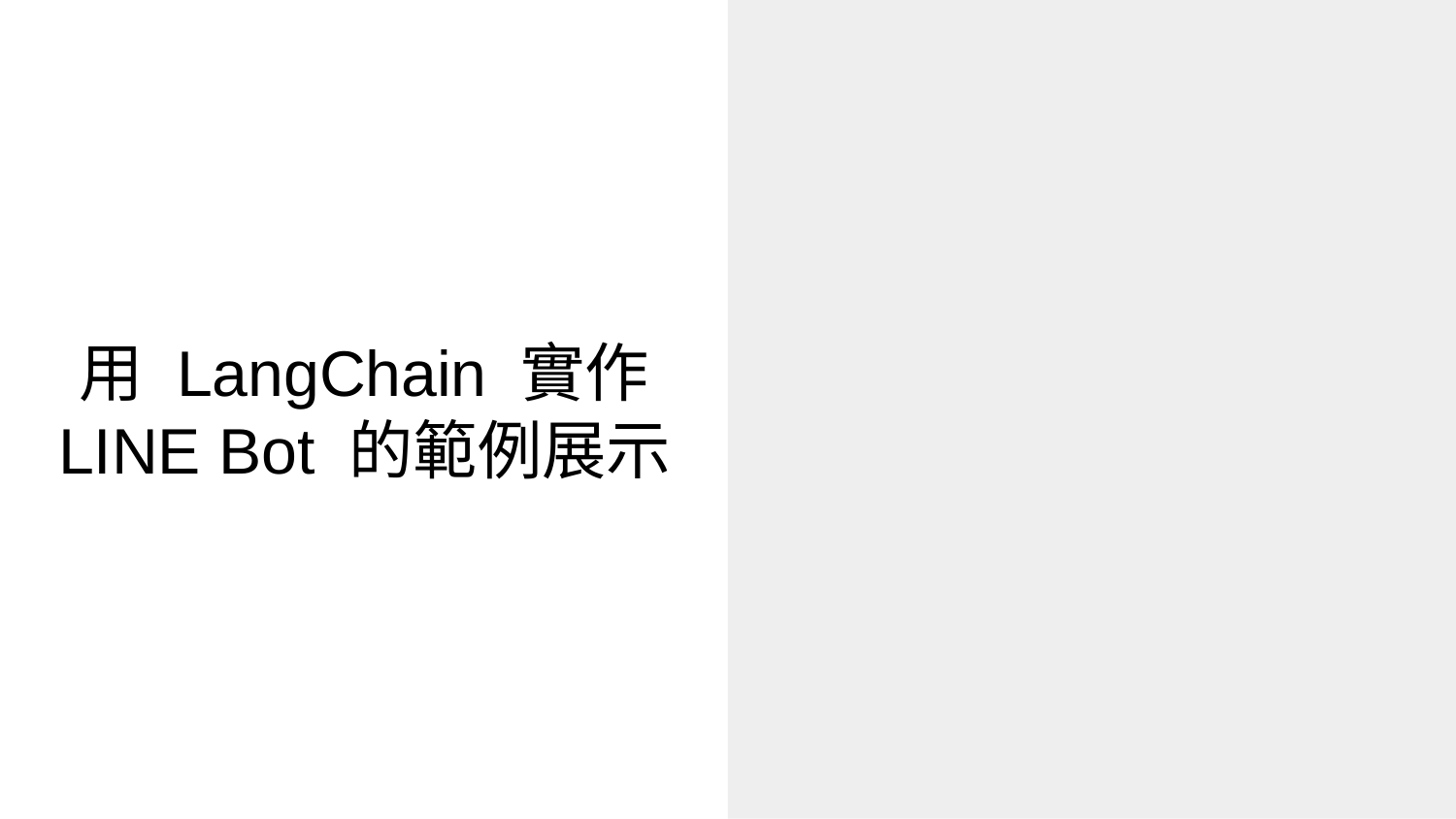

# 用 LangChain 實作 LINE Bot 的範例展示